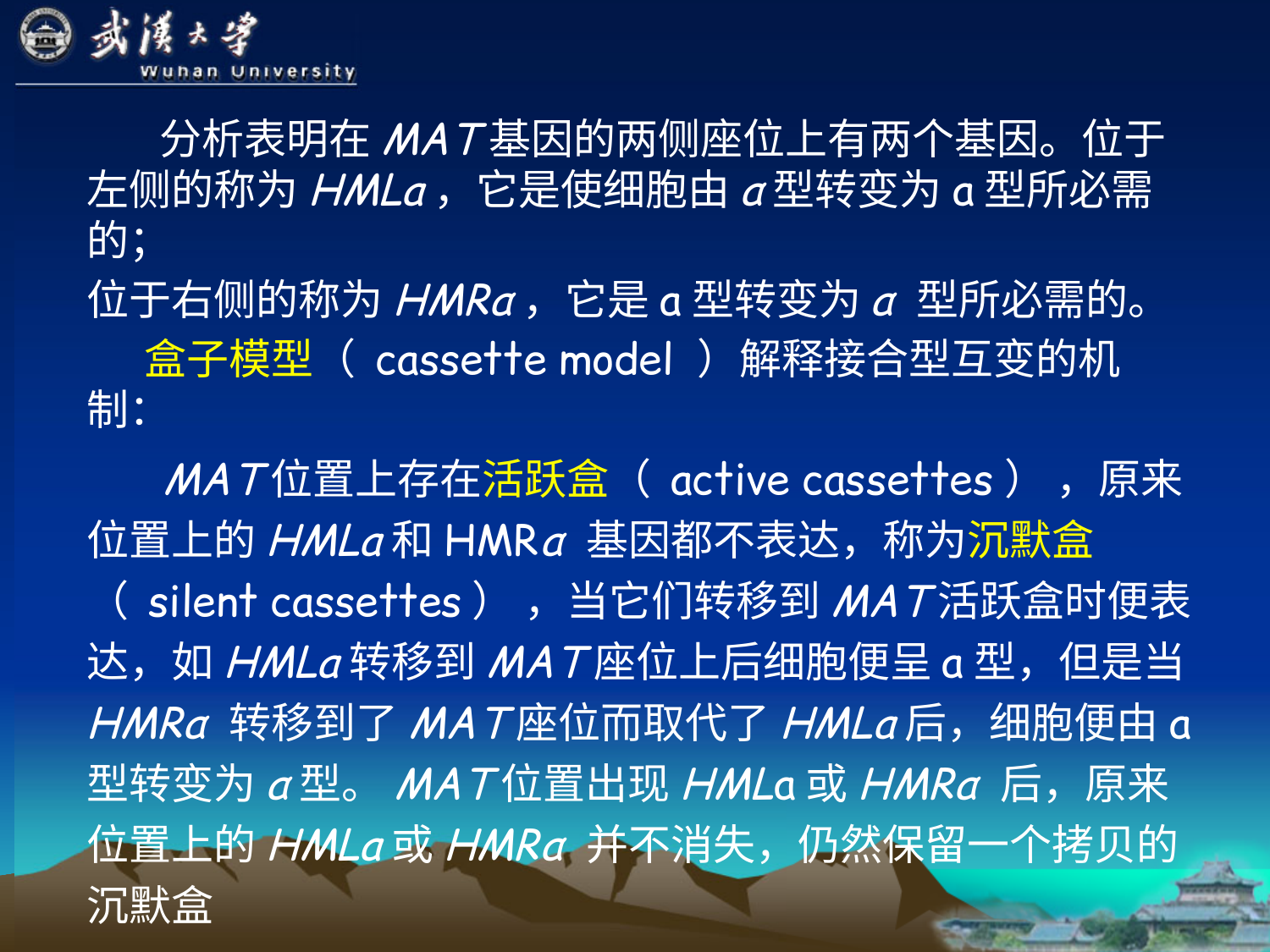

分析表明在MAT基因的两侧座位上有两个基因。位于左侧的称为HMLa，它是使细胞由α型转变为a型所必需的；
位于右侧的称为HMRα，它是a型转变为α 型所必需的。
     盒子模型（ cassette model ）解释接合型互变的机制：
      MAT位置上存在活跃盒（ active cassettes） ，原来位置上的HMLa和HMRα 基因都不表达，称为沉默盒（ silent cassettes） ，当它们转移到MAT活跃盒时便表达，如HMLa转移到MAT座位上后细胞便呈a型，但是当HMRα 转移到了MAT座位而取代了HMLa后，细胞便由a型转变为α型。MAT位置出现HMLa或HMRα 后，原来位置上的HMLa或HMRα 并不消失，仍然保留一个拷贝的沉默盒